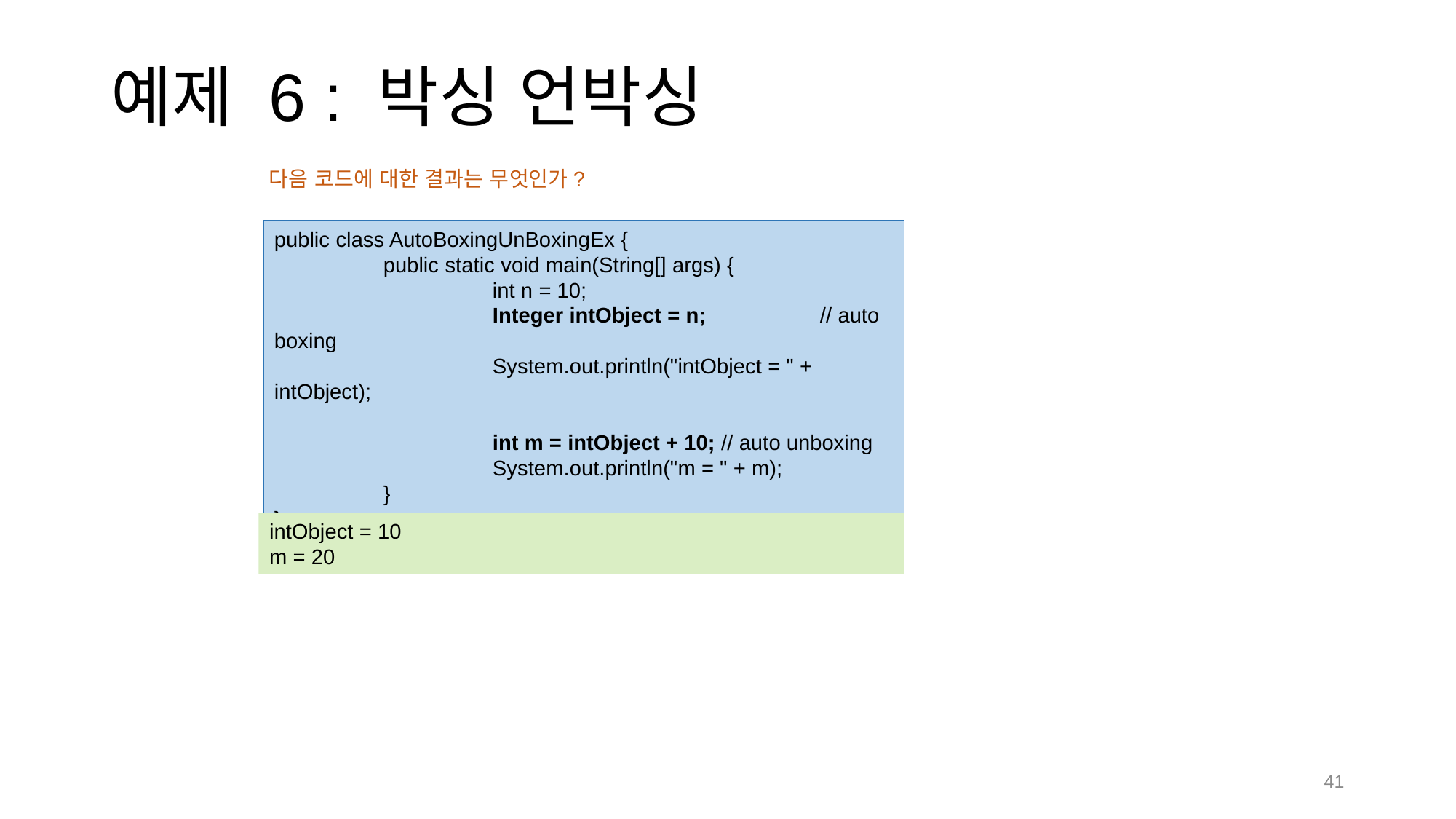

# 예제 6 : 박싱 언박싱
다음 코드에 대한 결과는 무엇인가?
public class AutoBoxingUnBoxingEx {
	public static void main(String[] args) {
		int n = 10;
		Integer intObject = n; 	// auto boxing
		System.out.println("intObject = " + intObject);

		int m = intObject + 10; // auto unboxing
		System.out.println("m = " + m);
	}
}
intObject = 10
m = 20
41